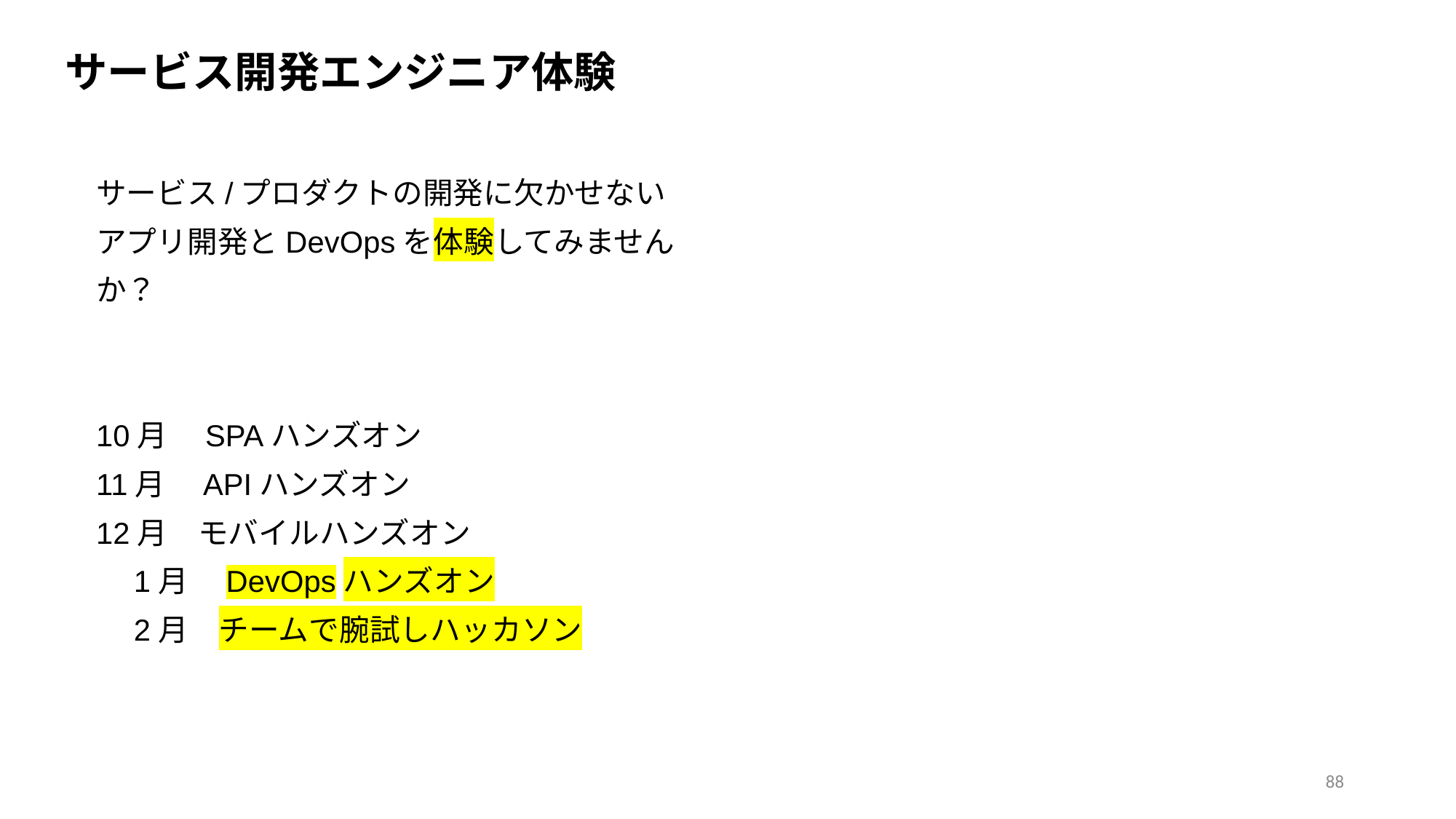

サービス開発エンジニア体験
サービス/プロダクトの開発に欠かせない
アプリ開発とDevOpsを体験してみませんか？

10月　SPAハンズオン
11月　APIハンズオン
12月　モバイルハンズオン
　1月　DevOpsハンズオン
　2月　チームで腕試しハッカソン
88